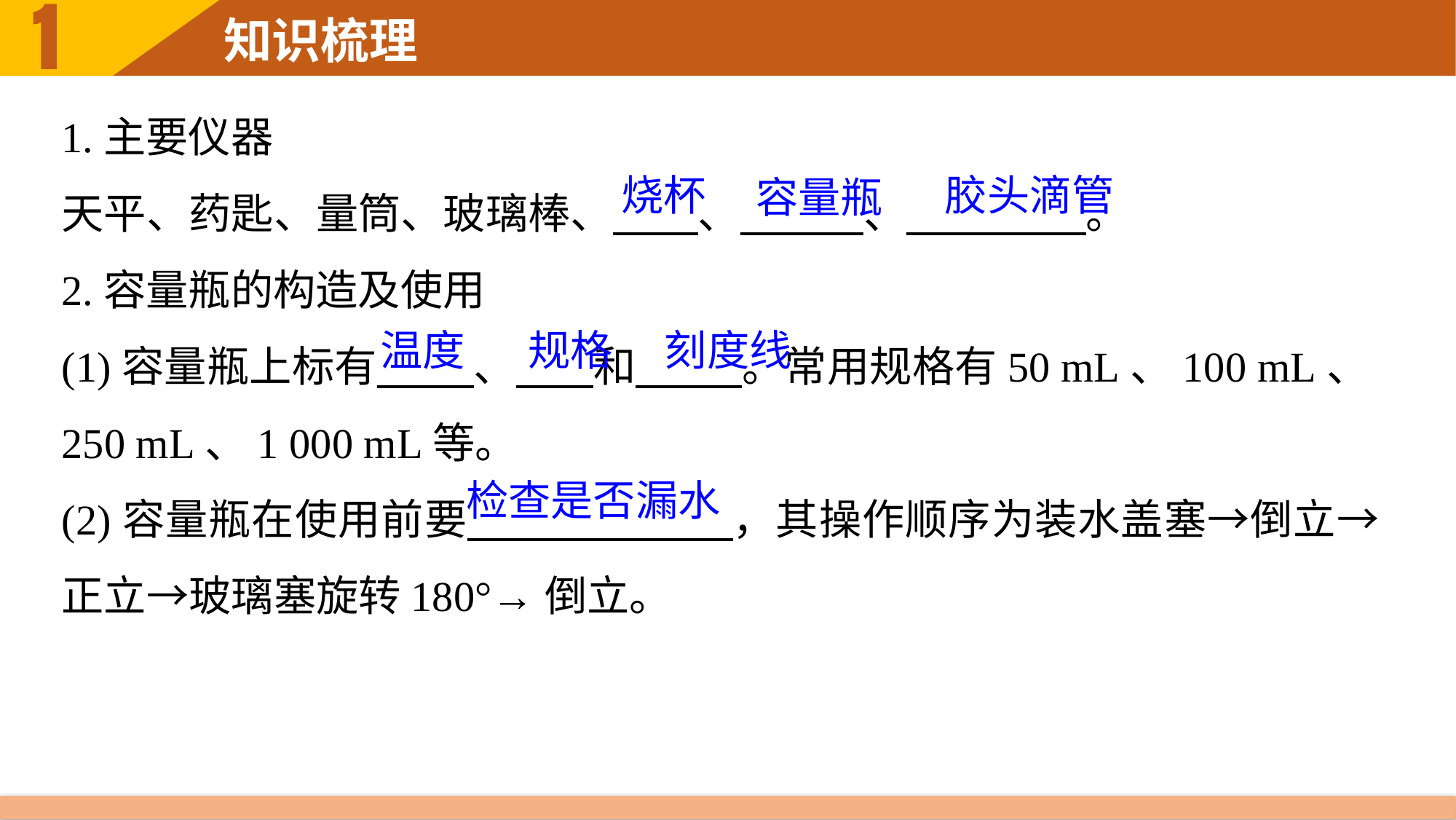

1.主要仪器
天平、药匙、量筒、玻璃棒、         、             、                   。
2.容量瓶的构造及使用
(1)容量瓶上标有          、        和           。常用规格有50 mL、100 mL、250 mL、1 000 mL等。
(2)容量瓶在使用前要                          ，其操作顺序为装水盖塞→倒立→正立→玻璃塞旋转180°→倒立。
烧杯
胶头滴管
容量瓶
规格
温度
刻度线
检查是否漏水